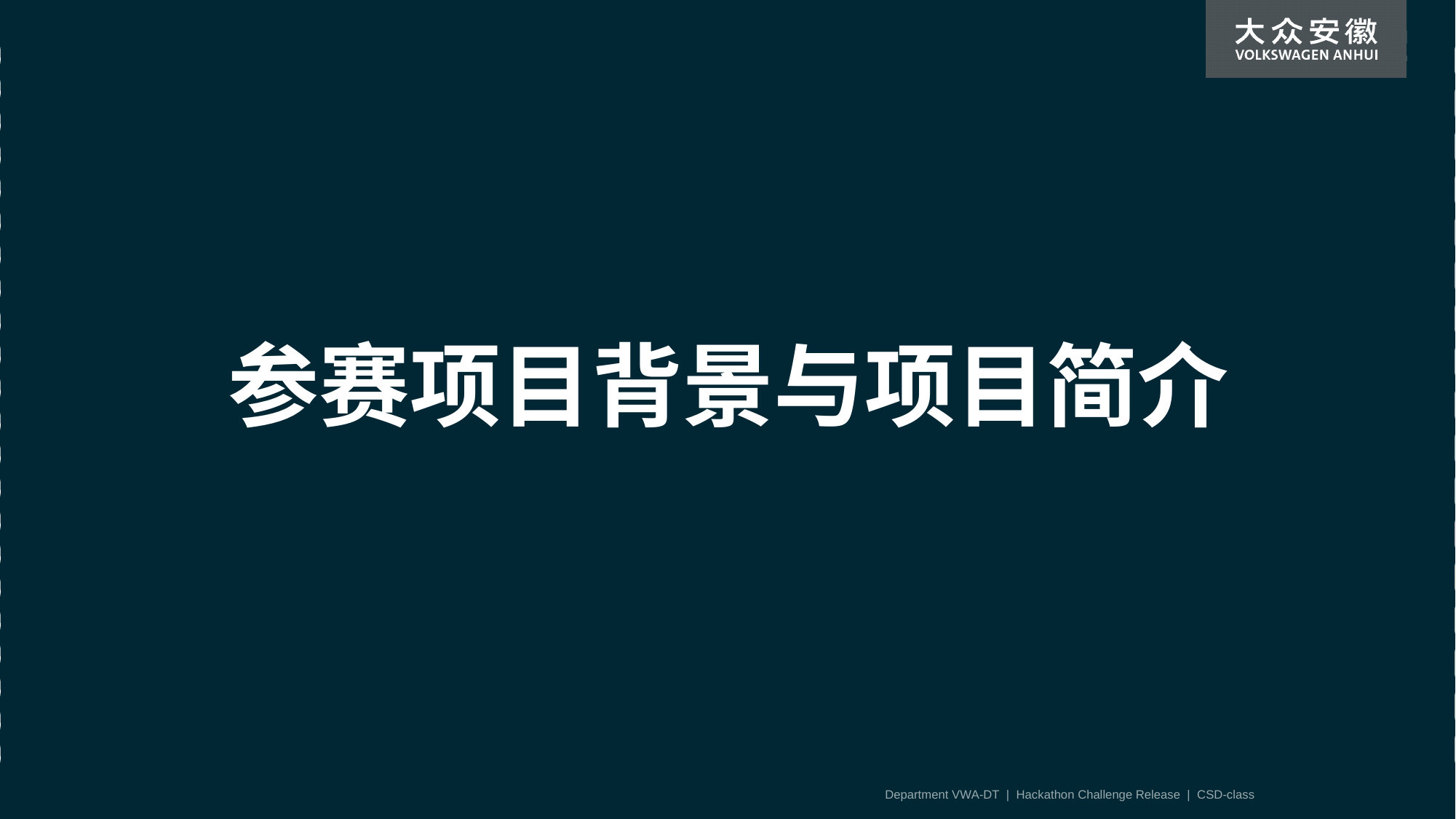

参赛项目背景与项目简介

2
Department VWA-DT  |  Hackathon Challenge Release  |  CSD-class